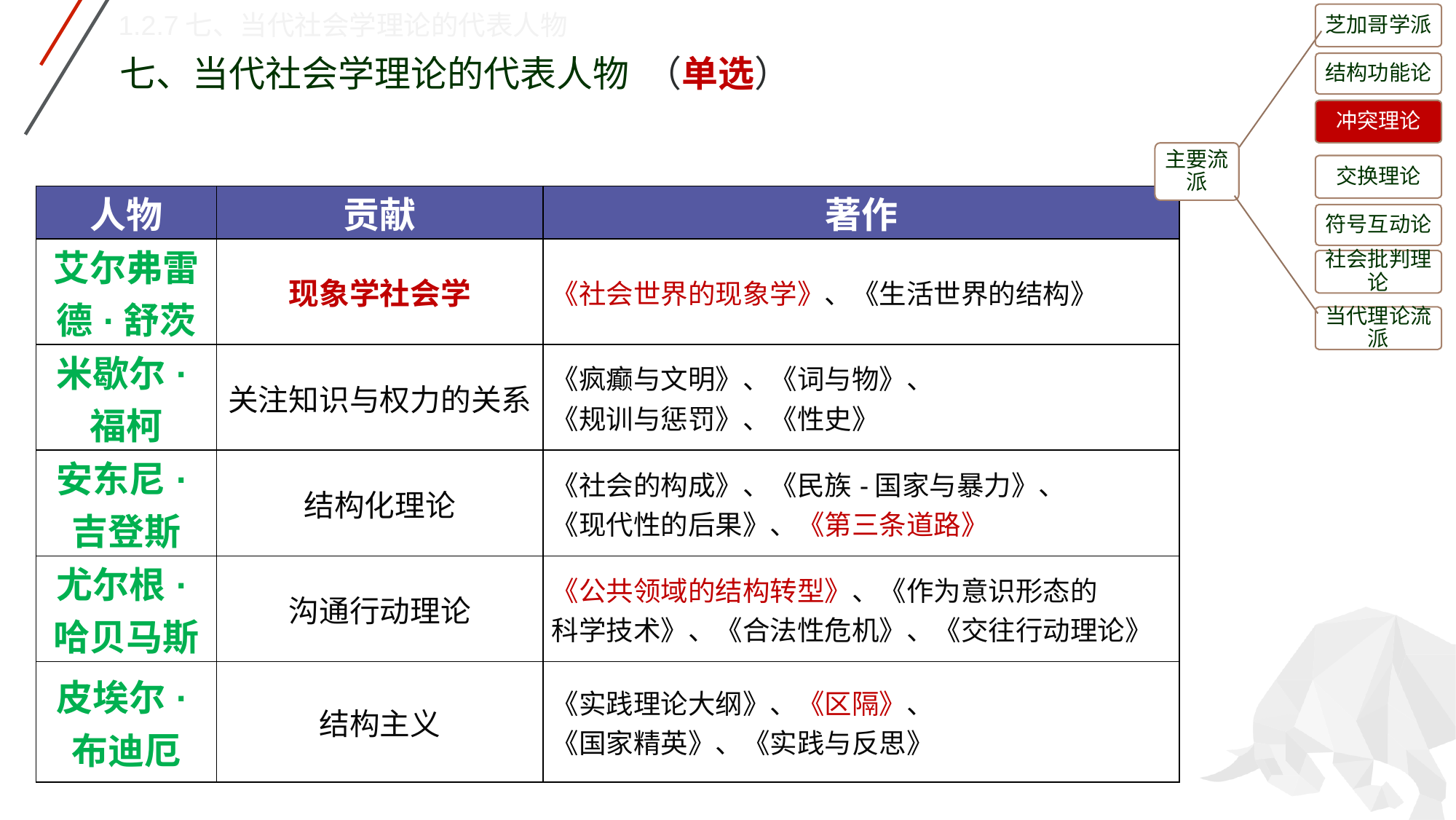

1.2.7七、当代社会学理论的代表人物
芝加哥学派
结构功能论

冲突理论
主要流派

交换理论
符号互动论
社会批判理论
当代理论流派
七、当代社会学理论的代表人物  （单选）

| 人物 | 贡献 | 著作 |
| --- | --- | --- |
| 艾尔弗雷德·舒茨 | 现象学社会学 | 《社会世界的现象学》、《生活世界的结构》 |
| 米歇尔·福柯 | 关注知识与权力的关系 | 《疯癫与文明》、《词与物》、 《规训与惩罚》、《性史》 |
| 安东尼·吉登斯 | 结构化理论 | 《社会的构成》、《民族-国家与暴力》、 《现代性的后果》、《第三条道路》 |
| 尤尔根·哈贝马斯 | 沟通行动理论 | 《公共领域的结构转型》、《作为意识形态的 科学技术》、《合法性危机》、《交往行动理论》 |
| 皮埃尔·布迪厄 | 结构主义 | 《实践理论大纲》、《区隔》、 《国家精英》、《实践与反思》 |